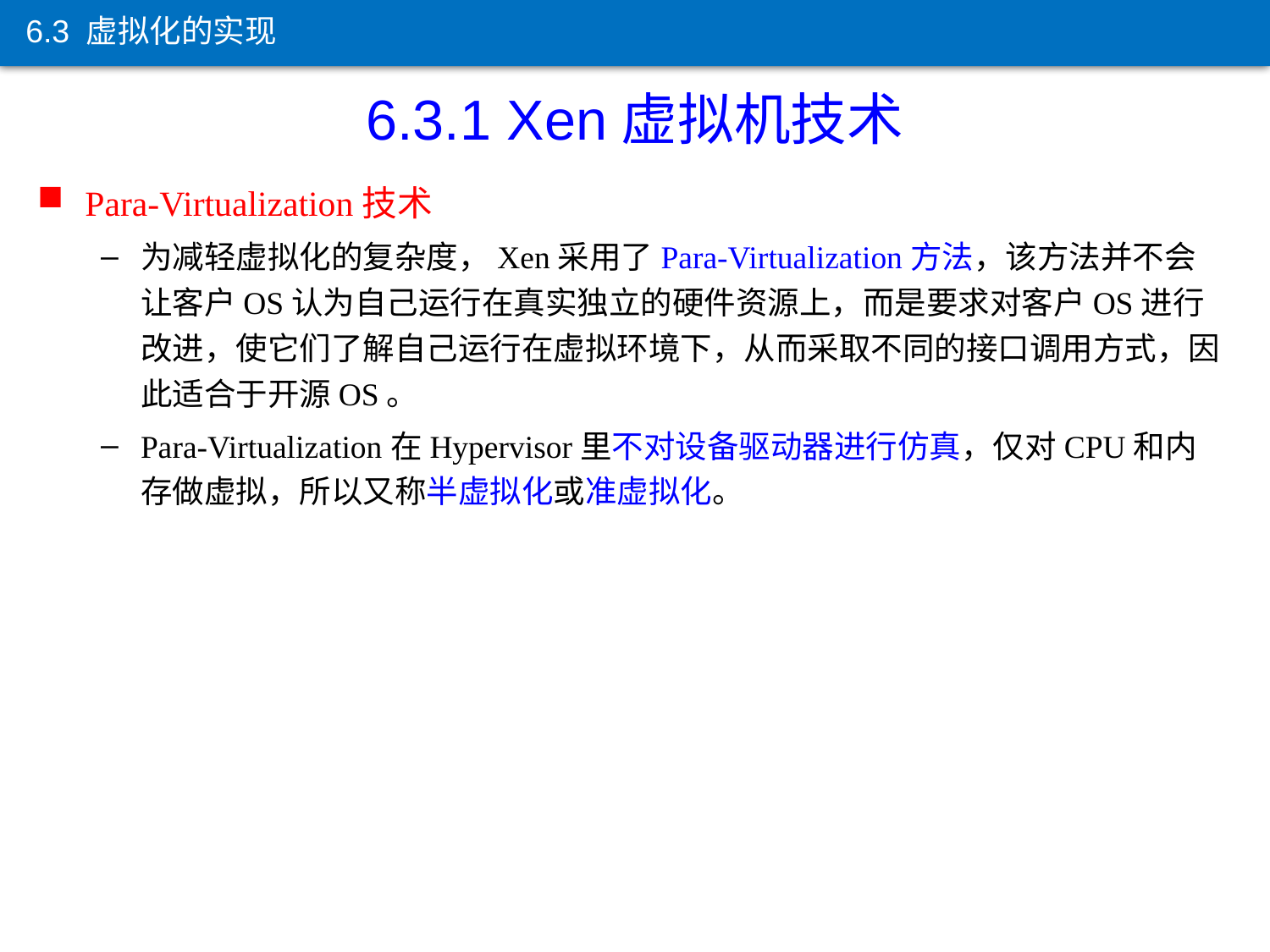

6.3 虚拟化的实现
6.3.1 Xen虚拟机技术
Para-Virtualization技术
为减轻虚拟化的复杂度，Xen采用了Para-Virtualization方法，该方法并不会让客户OS认为自己运行在真实独立的硬件资源上，而是要求对客户OS进行改进，使它们了解自己运行在虚拟环境下，从而采取不同的接口调用方式，因此适合于开源OS。
Para-Virtualization在Hypervisor里不对设备驱动器进行仿真，仅对CPU和内存做虚拟，所以又称半虚拟化或准虚拟化。

27